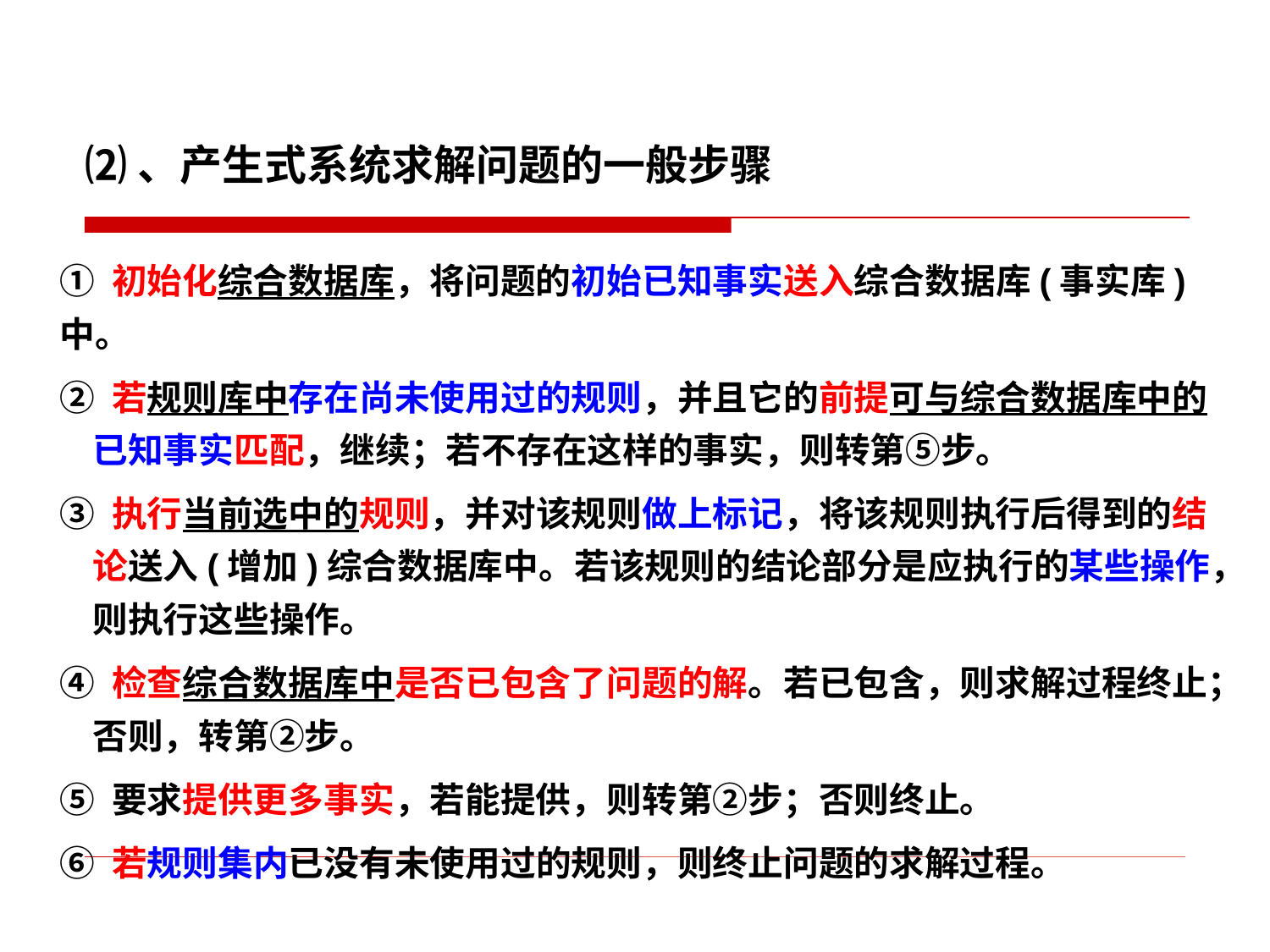

⑵、产生式系统求解问题的一般步骤
① 初始化综合数据库，将问题的初始已知事实送入综合数据库(事实库)中。
② 若规则库中存在尚未使用过的规则，并且它的前提可与综合数据库中的
   已知事实匹配，继续；若不存在这样的事实，则转第⑤步。
③ 执行当前选中的规则，并对该规则做上标记，将该规则执行后得到的结
   论送入(增加)综合数据库中。若该规则的结论部分是应执行的某些操作，
   则执行这些操作。
④ 检查综合数据库中是否已包含了问题的解。若已包含，则求解过程终止；
   否则，转第②步。
⑤ 要求提供更多事实，若能提供，则转第②步；否则终止。
⑥ 若规则集内已没有未使用过的规则，则终止问题的求解过程。